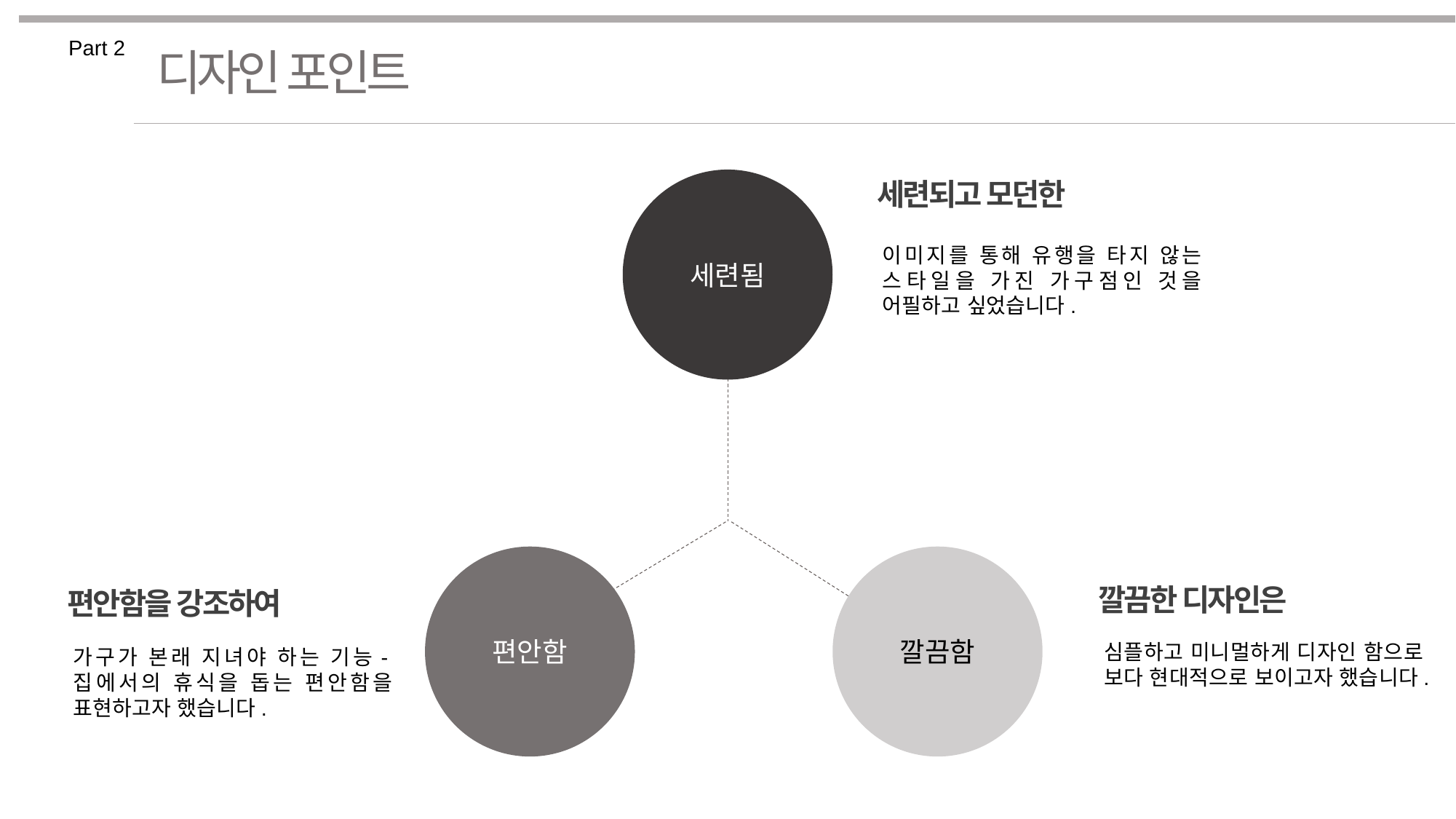

Part 2
디자인 포인트
세련됨
세련되고 모던한
이미지를 통해 유행을 타지 않는 스타일을 가진 가구점인 것을 어필하고 싶었습니다.
편안함
깔끔함
깔끔한 디자인은
심플하고 미니멀하게 디자인 함으로 보다 현대적으로 보이고자 했습니다.
편안함을 강조하여
가구가 본래 지녀야 하는 기능-집에서의 휴식을 돕는 편안함을 표현하고자 했습니다.